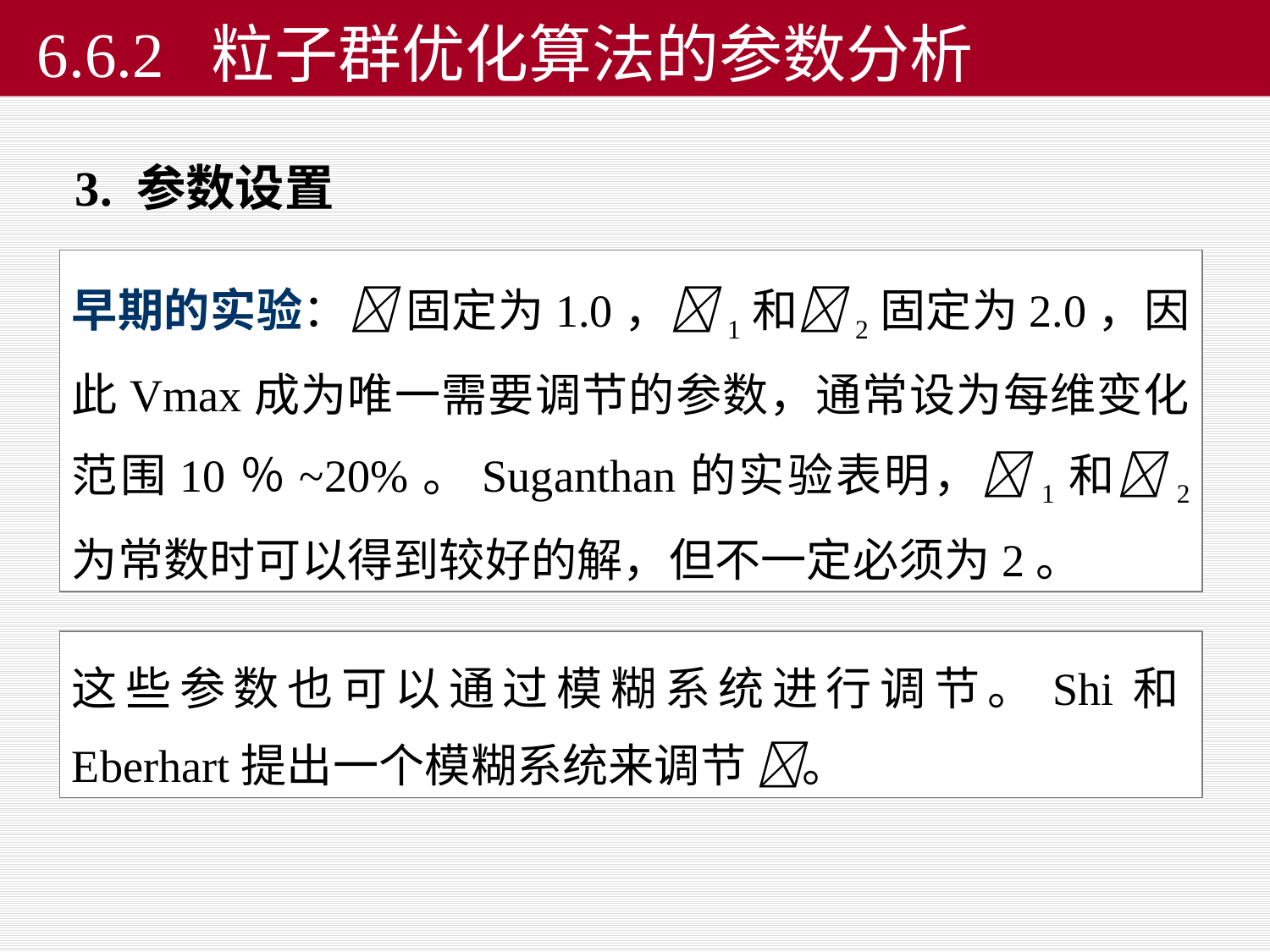

# 6.6.2  粒子群优化算法的参数分析
3. 参数设置

早期的实验：ω 固定为1.0，ϕ1和ϕ2固定为2.0，因此Vmax成为唯一需要调节的参数，通常设为每维变化范围10％~20%。Suganthan的实验表明，ϕ1和ϕ2 为常数时可以得到较好的解，但不一定必须为2。
这些参数也可以通过模糊系统进行调节。Shi和Eberhart提出一个模糊系统来调节 ω。

132